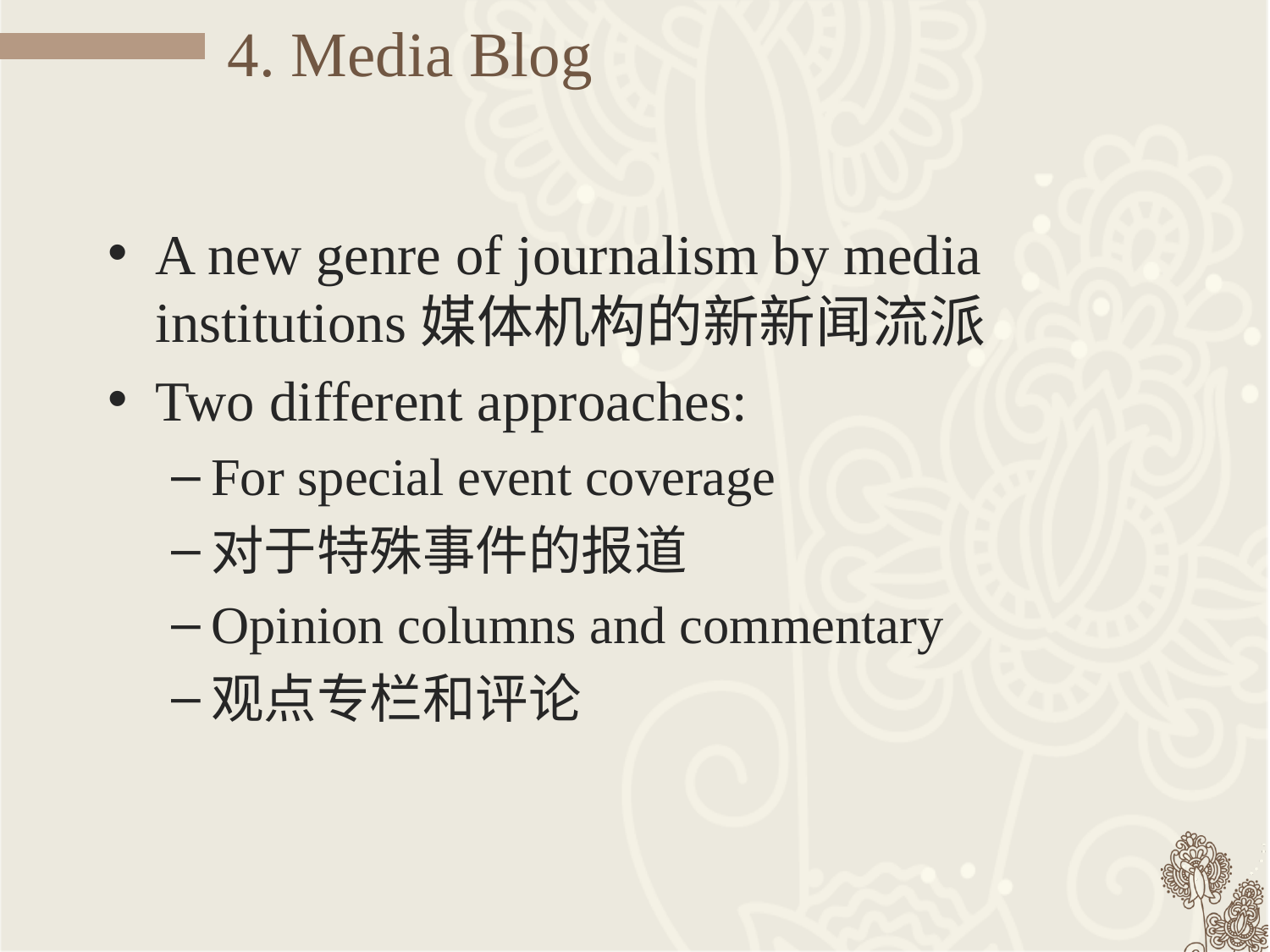

# 4. Media Blog
A new genre of journalism by media institutions媒体机构的新新闻流派
Two different approaches:
For special event coverage
对于特殊事件的报道
Opinion columns and commentary
观点专栏和评论